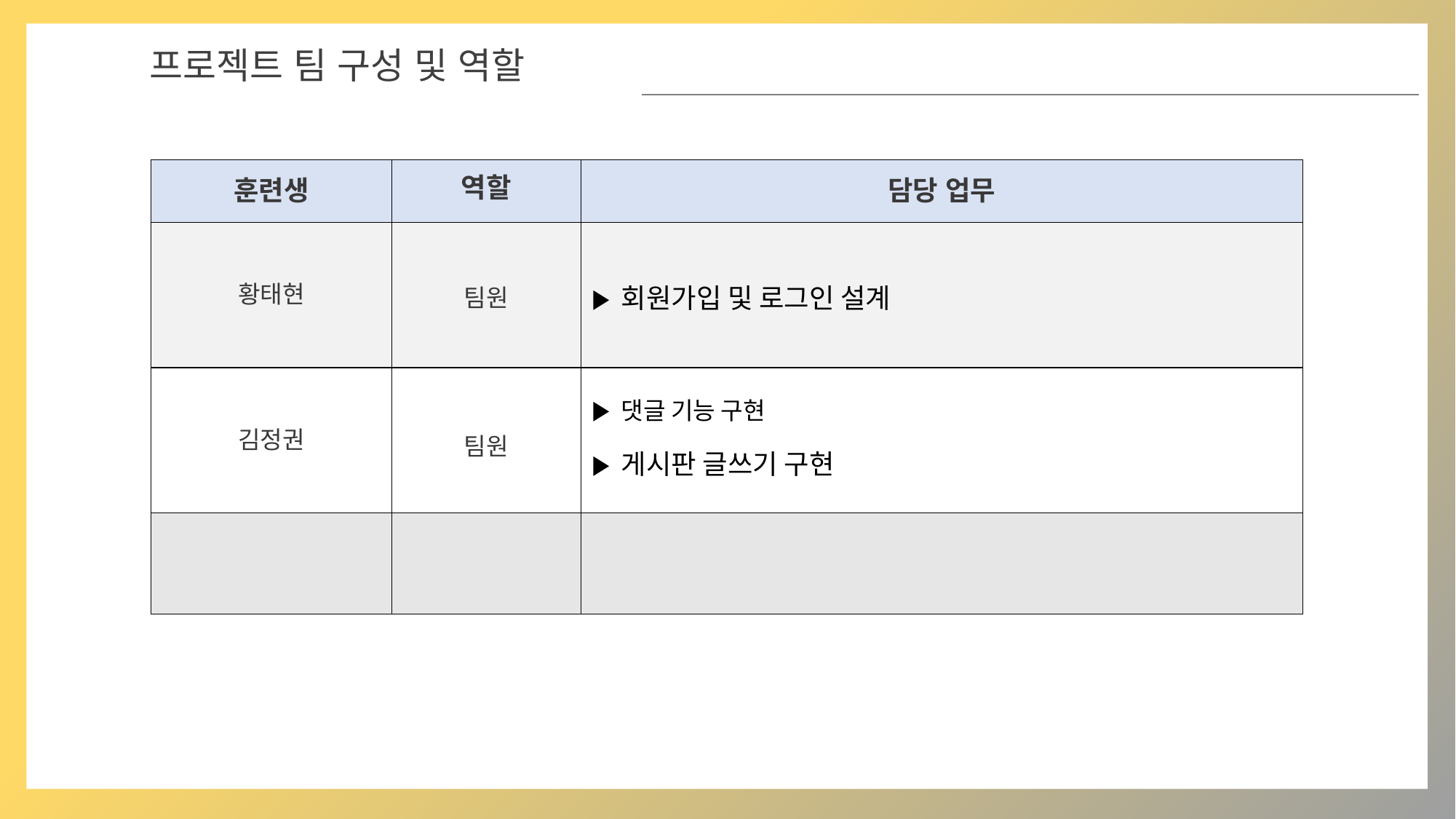

02
프로젝트 팀 구성 및 역할
| 훈련생 | 역할 | 담당 업무 |
| --- | --- | --- |
| 황태현 | 팀원 | ▶ 회원가입 및 로그인 설계 |
| 김정권 | 팀원 | ▶ 댓글 기능 구현 ▶ 게시판 글쓰기 구현 |
|  |  |  |